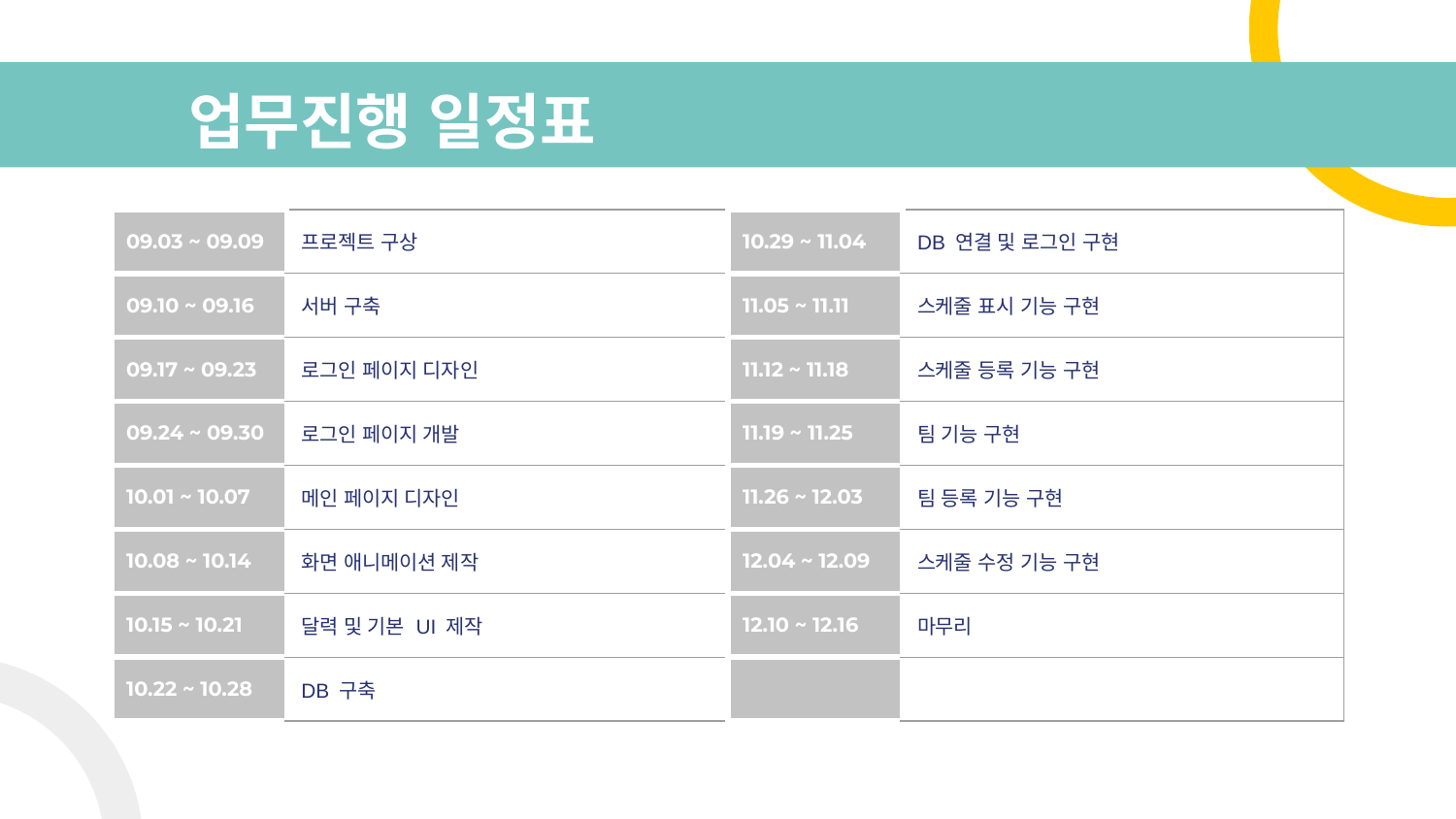

# 업무진행 일정표
| 09.03 ~ 09.09 | 프로젝트 구상 |
| --- | --- |
| 09.10 ~ 09.16 | 서버 구축 |
| 09.17 ~ 09.23 | 로그인 페이지 디자인 |
| 09.24 ~ 09.30 | 로그인 페이지 개발 |
| 10.01 ~ 10.07 | 메인 페이지 디자인 |
| 10.08 ~ 10.14 | 화면 애니메이션 제작 |
| 10.15 ~ 10.21 | 달력 및 기본 UI 제작 |
| 10.22 ~ 10.28 | DB 구축 |
| 10.29 ~ 11.04 | DB 연결 및 로그인 구현 |
| --- | --- |
| 11.05 ~ 11.11 | 스케줄 표시 기능 구현 |
| 11.12 ~ 11.18 | 스케줄 등록 기능 구현 |
| 11.19 ~ 11.25 | 팀 기능 구현 |
| 11.26 ~ 12.03 | 팀 등록 기능 구현 |
| 12.04 ~ 12.09 | 스케줄 수정 기능 구현 |
| 12.10 ~ 12.16 | 마무리 |
|  |  |